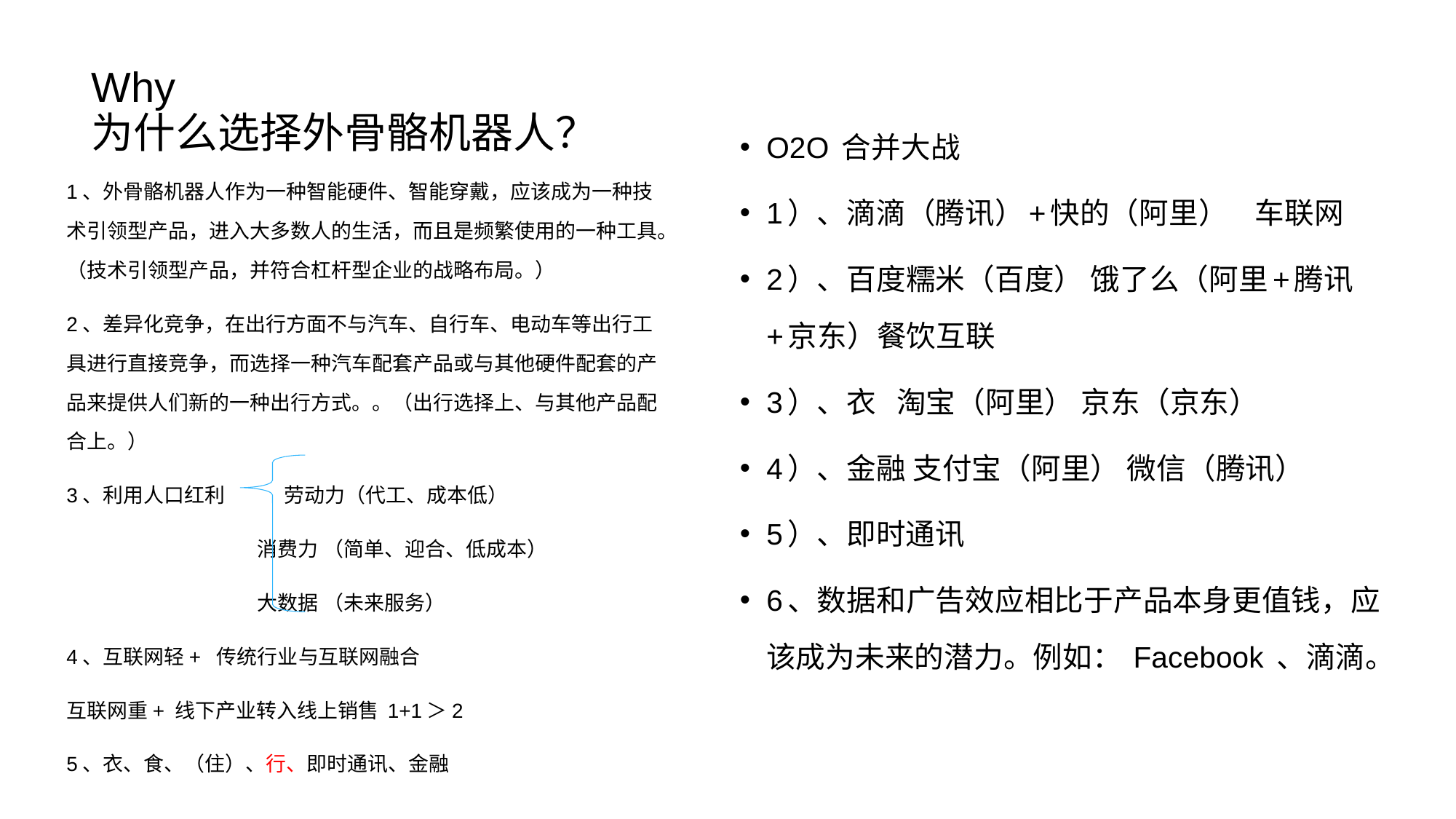

# Why 为什么选择外骨骼机器人？
O2O 合并大战
1）、滴滴（腾讯）+快的（阿里）    车联网
2）、百度糯米（百度） 饿了么（阿里+腾讯+京东）餐饮互联
3）、衣   淘宝（阿里） 京东（京东）
4）、金融 支付宝（阿里） 微信（腾讯）
5）、即时通讯
6、数据和广告效应相比于产品本身更值钱，应该成为未来的潜力。例如： Facebook 、滴滴。

1、外骨骼机器人作为一种智能硬件、智能穿戴，应该成为一种技术引领型产品，进入大多数人的生活，而且是频繁使用的一种工具。（技术引领型产品，并符合杠杆型企业的战略布局。）
2、差异化竞争，在出行方面不与汽车、自行车、电动车等出行工具进行直接竞争，而选择一种汽车配套产品或与其他硬件配套的产品来提供人们新的一种出行方式。。（出行选择上、与其他产品配合上。）
3、利用人口红利             劳动力（代工、成本低）
                                         消费力 （简单、迎合、低成本）
                                         大数据 （未来服务）
4、互联网轻+  传统行业与互联网融合
互联网重+ 线下产业转入线上销售 1+1＞2
5、衣、食、（住）、行、即时通讯、金融